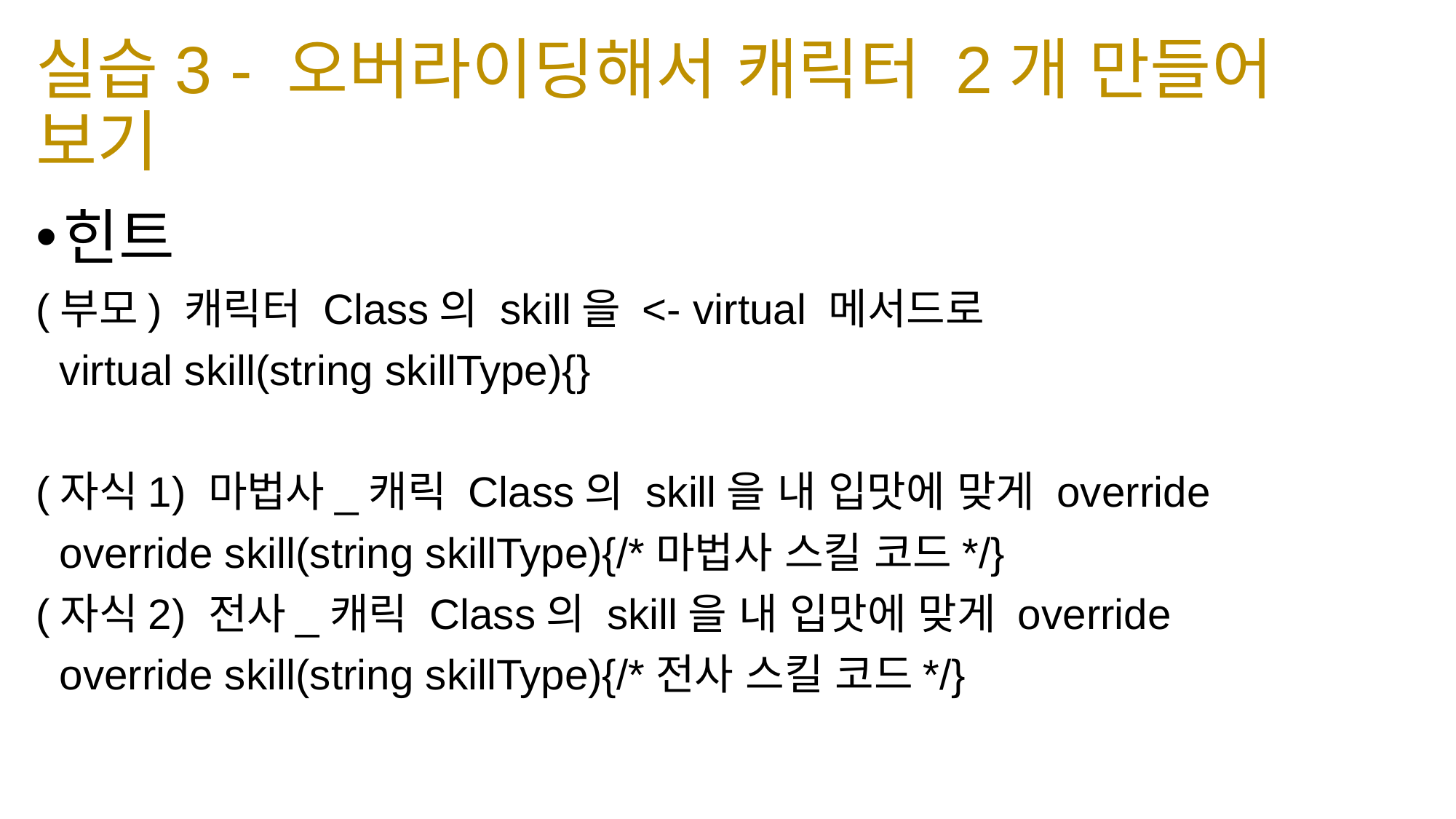

# 실습3 - 오버라이딩해서 캐릭터 2개 만들어 보기
힌트
(부모) 캐릭터 Class의 skill을 <- virtual 메서드로
  virtual skill(string skillType){}

(자식1) 마법사_캐릭 Class의 skill을 내 입맛에 맞게 override
  override skill(string skillType){/*마법사 스킬 코드*/}
(자식2) 전사_캐릭 Class의 skill을 내 입맛에 맞게 override
  override skill(string skillType){/*전사 스킬 코드*/}